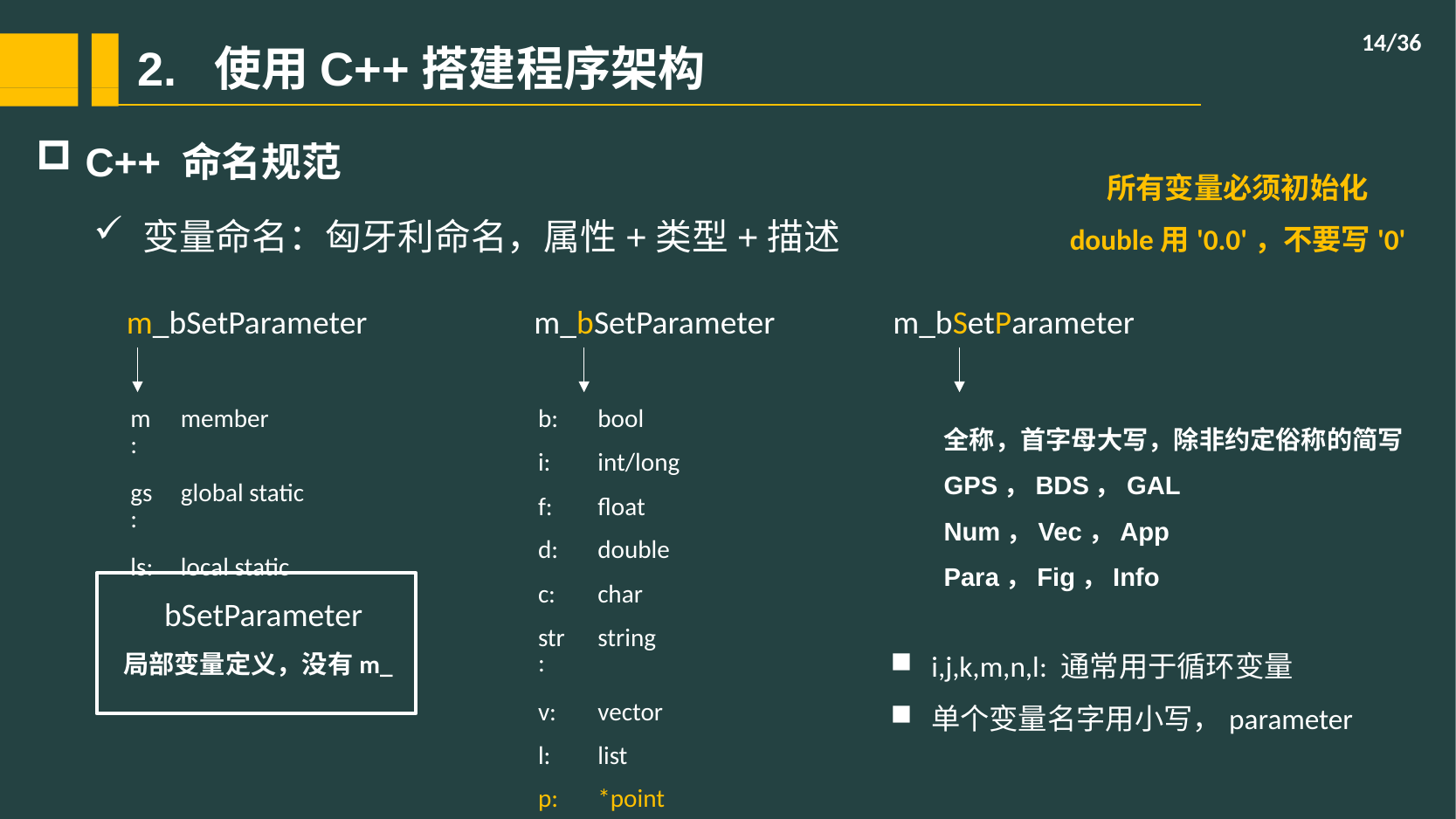

14/36
# 2.  使用C++搭建程序架构
C++ 命名规范
变量命名：匈牙利命名，属性+类型+描述
所有变量必须初始化
double用'0.0'，不要写'0'
m_bSetParameter
m_bSetParameter
m_bSetParameter
全称，首字母大写，除非约定俗称的简写
GPS，BDS，GAL
Num，Vec，App
Para，Fig，Info
| m: | member |
| --- | --- |
| gs: | global static |
| ls: | local static |
| b: | bool |
| --- | --- |
| i: | int/long |
| f: | float |
| d: | double |
| c: | char |
| str: | string |
| v: | vector |
| l: | list |
| p: | \*point |

bSetParameter
i,j,k,m,n,l: 通常用于循环变量
单个变量名字用小写，parameter
局部变量定义，没有m_